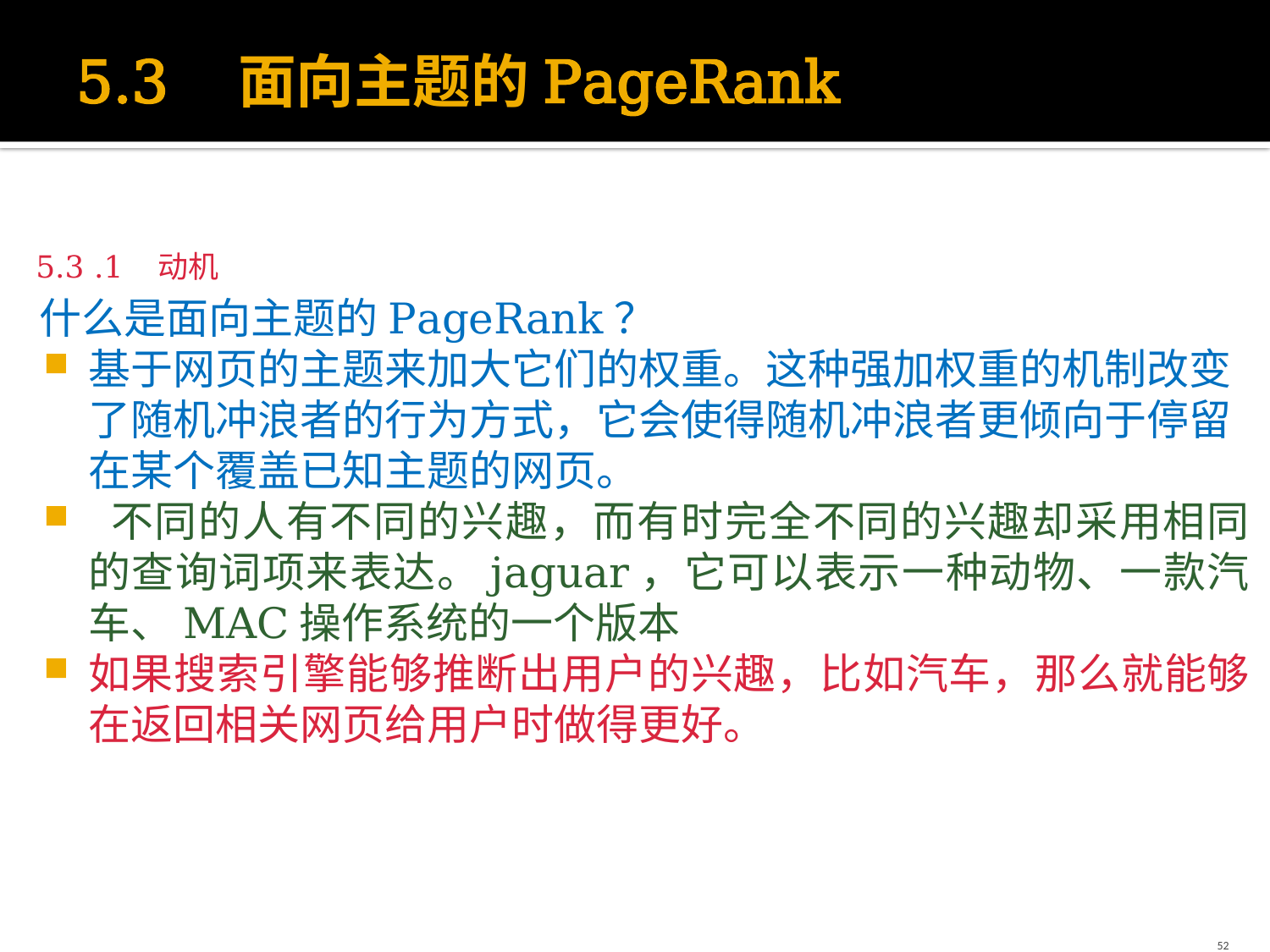

# 5.3   面向主题的PageRank
5.3 .1   动机

什么是面向主题的PageRank？
基于网页的主题来加大它们的权重。这种强加权重的机制改变了随机冲浪者的行为方式，它会使得随机冲浪者更倾向于停留在某个覆盖已知主题的网页。
 不同的人有不同的兴趣，而有时完全不同的兴趣却采用相同的查询词项来表达。jaguar，它可以表示一种动物、一款汽车、MAC操作系统的一个版本
如果搜索引擎能够推断出用户的兴趣，比如汽车，那么就能够在返回相关网页给用户时做得更好。
52